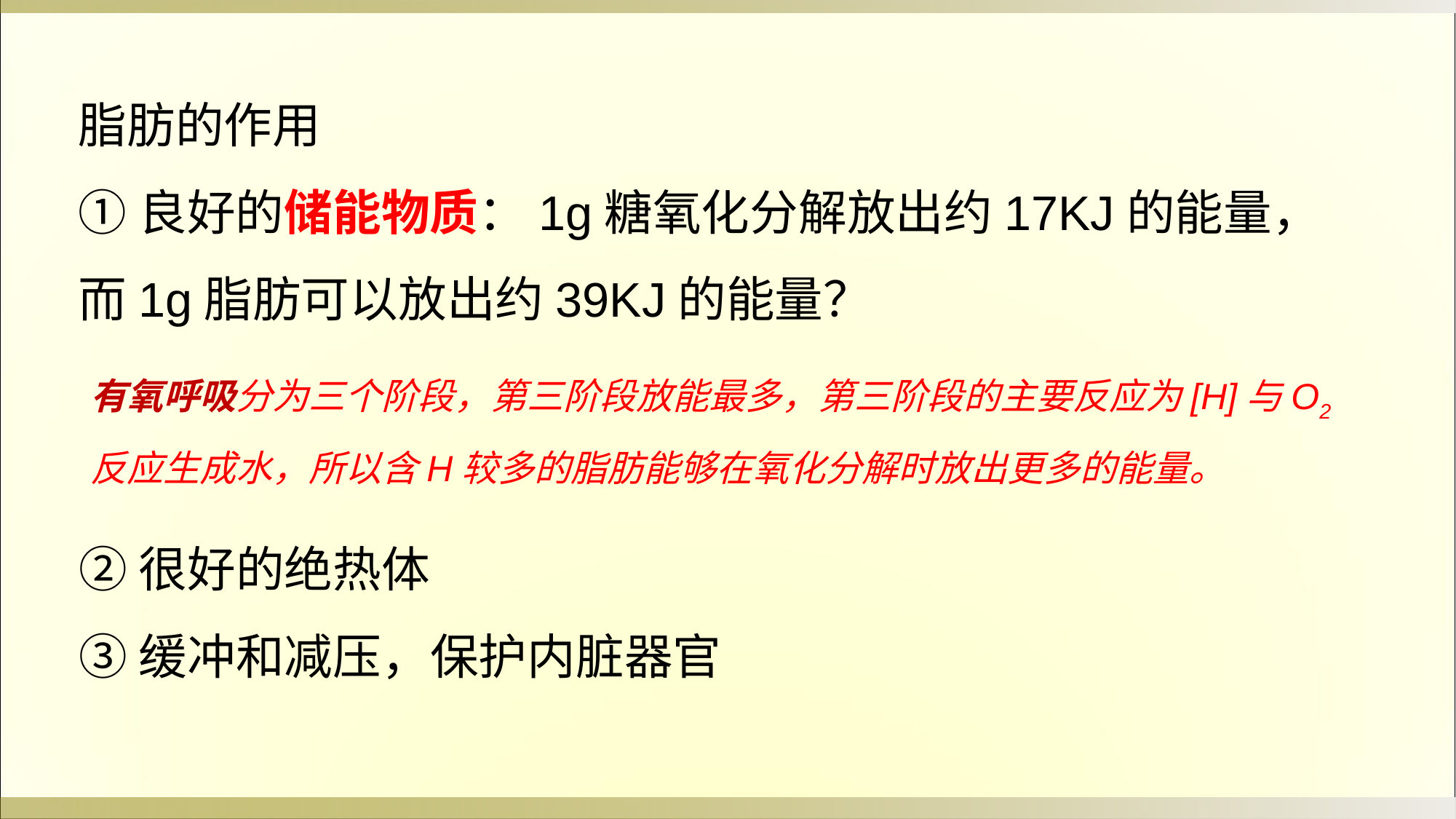

脂肪的作用
①良好的储能物质：1g糖氧化分解放出约17KJ的能量，而1g脂肪可以放出约39KJ的能量？
有氧呼吸分为三个阶段，第三阶段放能最多，第三阶段的主要反应为[H]与O2反应生成水，所以含H较多的脂肪能够在氧化分解时放出更多的能量。
②很好的绝热体
③缓冲和减压，保护内脏器官